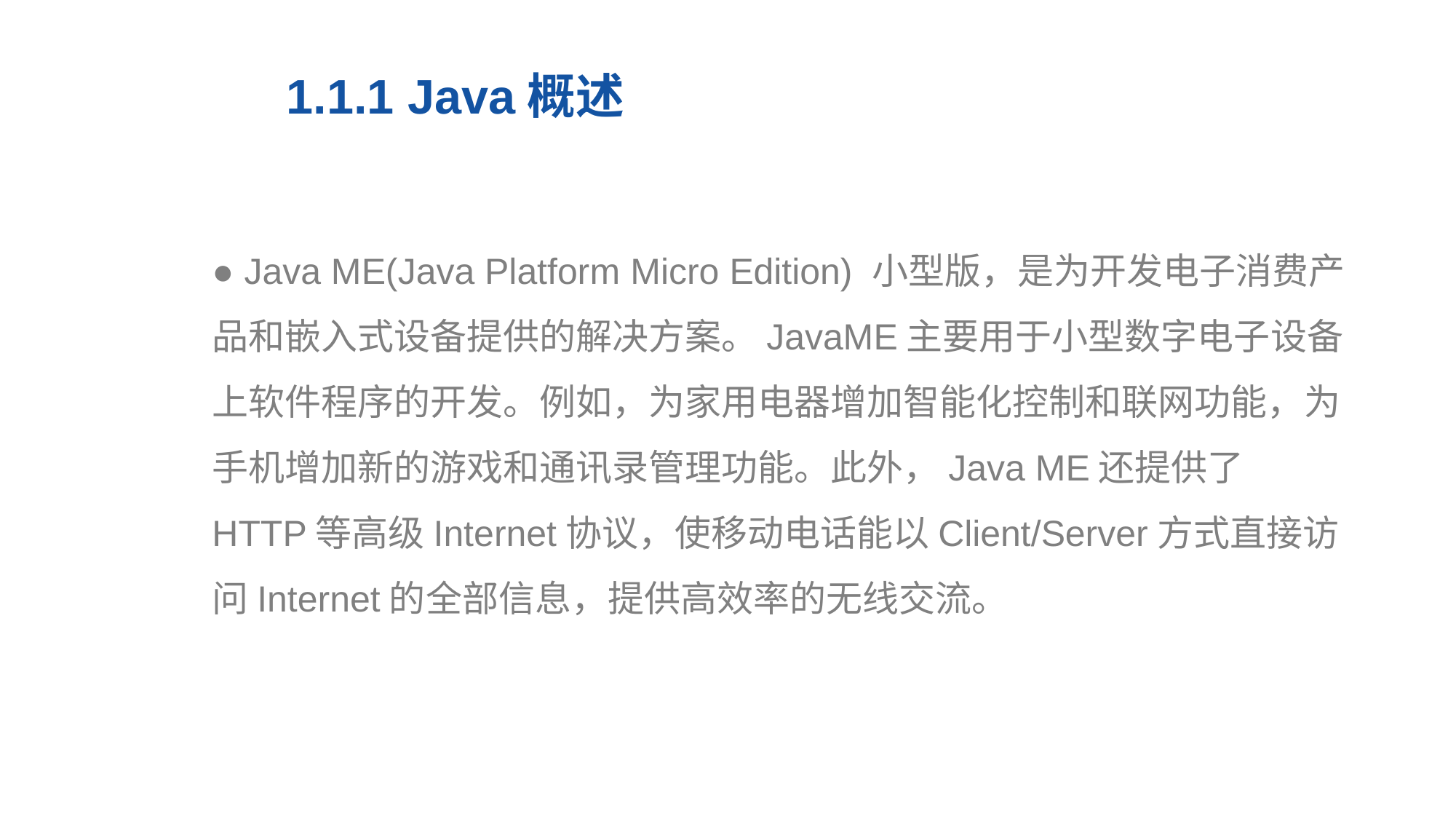

1.1.1 Java概述
● Java ME(Java Platform Micro Edition) 小型版，是为开发电子消费产品和嵌入式设备提供的解决方案。JavaME主要用于小型数字电子设备上软件程序的开发。例如，为家用电器增加智能化控制和联网功能，为手机增加新的游戏和通讯录管理功能。此外，Java ME还提供了HTTP等高级Internet协议，使移动电话能以Client/Server方式直接访问Internet的全部信息，提供高效率的无线交流。